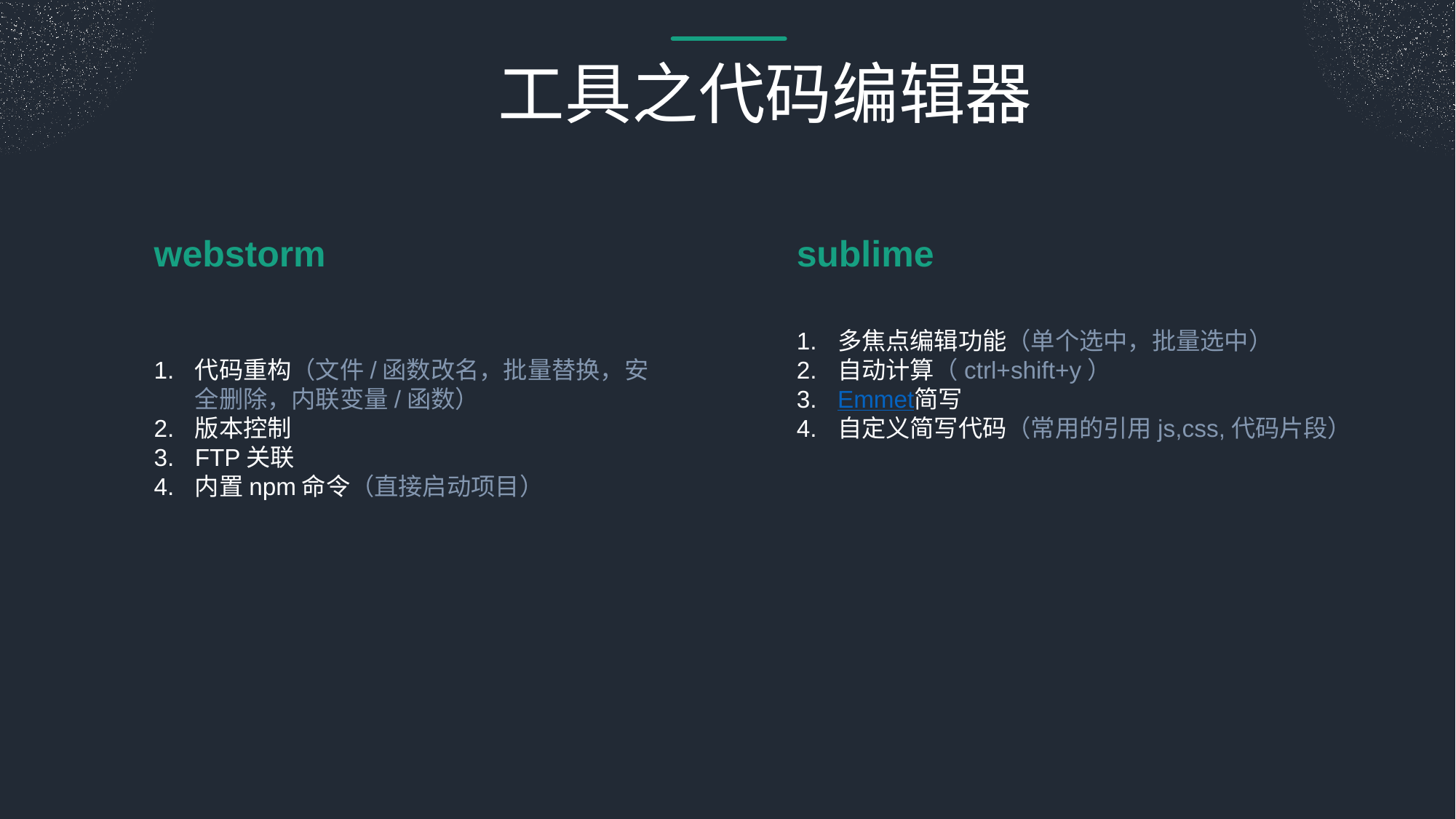

工具之代码编辑器

webstorm
sublime

代码重构（文件/函数改名，批量替换，安全删除，内联变量/函数）
版本控制
FTP关联
内置npm命令（直接启动项目）
多焦点编辑功能（单个选中，批量选中）
自动计算（ctrl+shift+y）
Emmet简写
自定义简写代码（常用的引用js,css,代码片段）